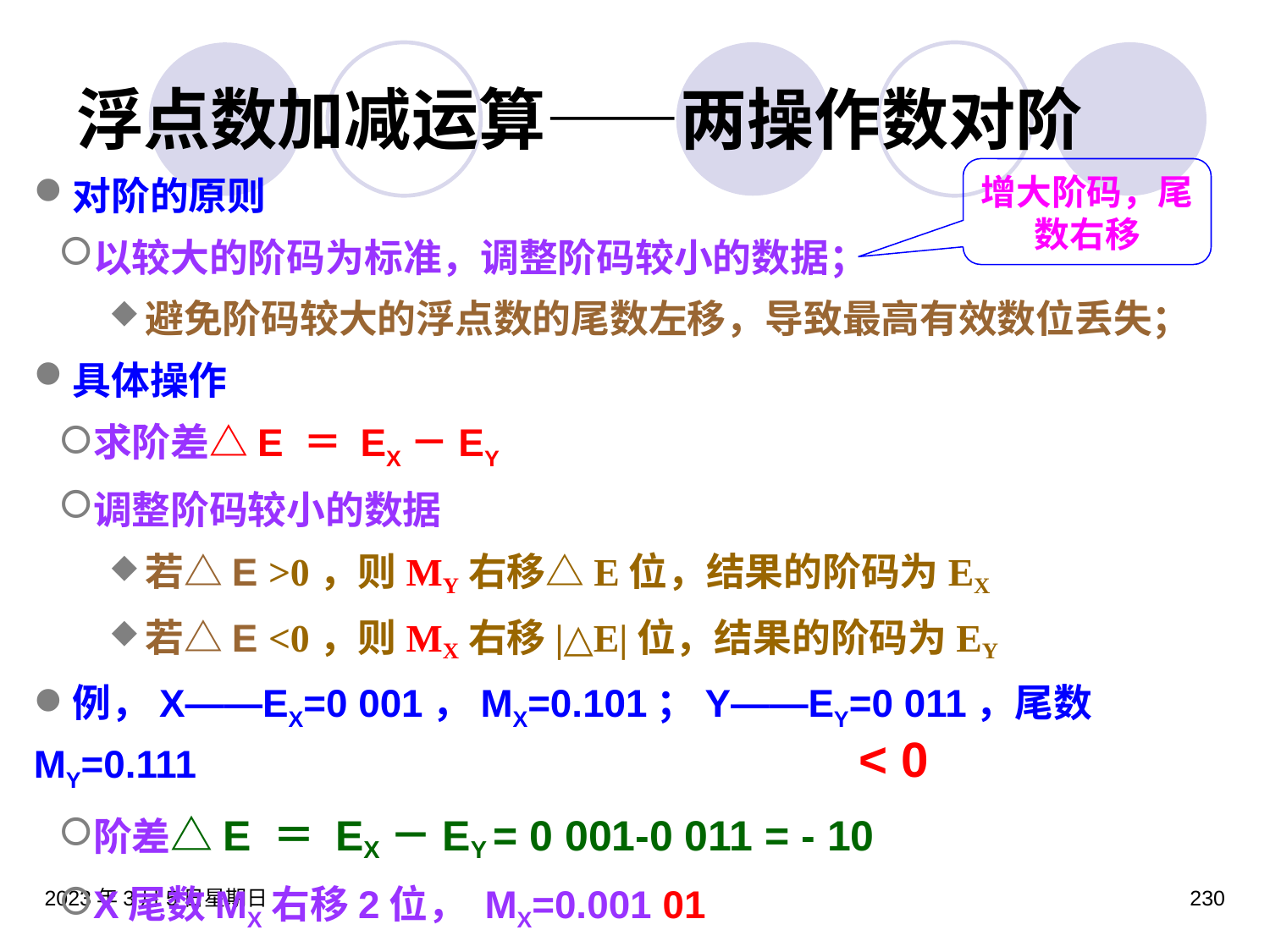

# 浮点数加减运算——两操作数对阶
对阶的原则
以较大的阶码为标准，调整阶码较小的数据；
避免阶码较大的浮点数的尾数左移，导致最高有效数位丢失；
具体操作
求阶差△E ＝ EX－EY
调整阶码较小的数据
若△E >0，则MY右移△E位，结果的阶码为EX
若△E <0，则MX右移|△E|位，结果的阶码为EY
例，X——EX=0 001，MX=0.101；Y——EY=0 011，尾数MY=0.111
阶差△E ＝ EX－EY = 0 001-0 011 = - 10
X尾数MX右移2位， MX=0.001 01
增大阶码，尾数右移
< 0
2023年3月5日星期日
230